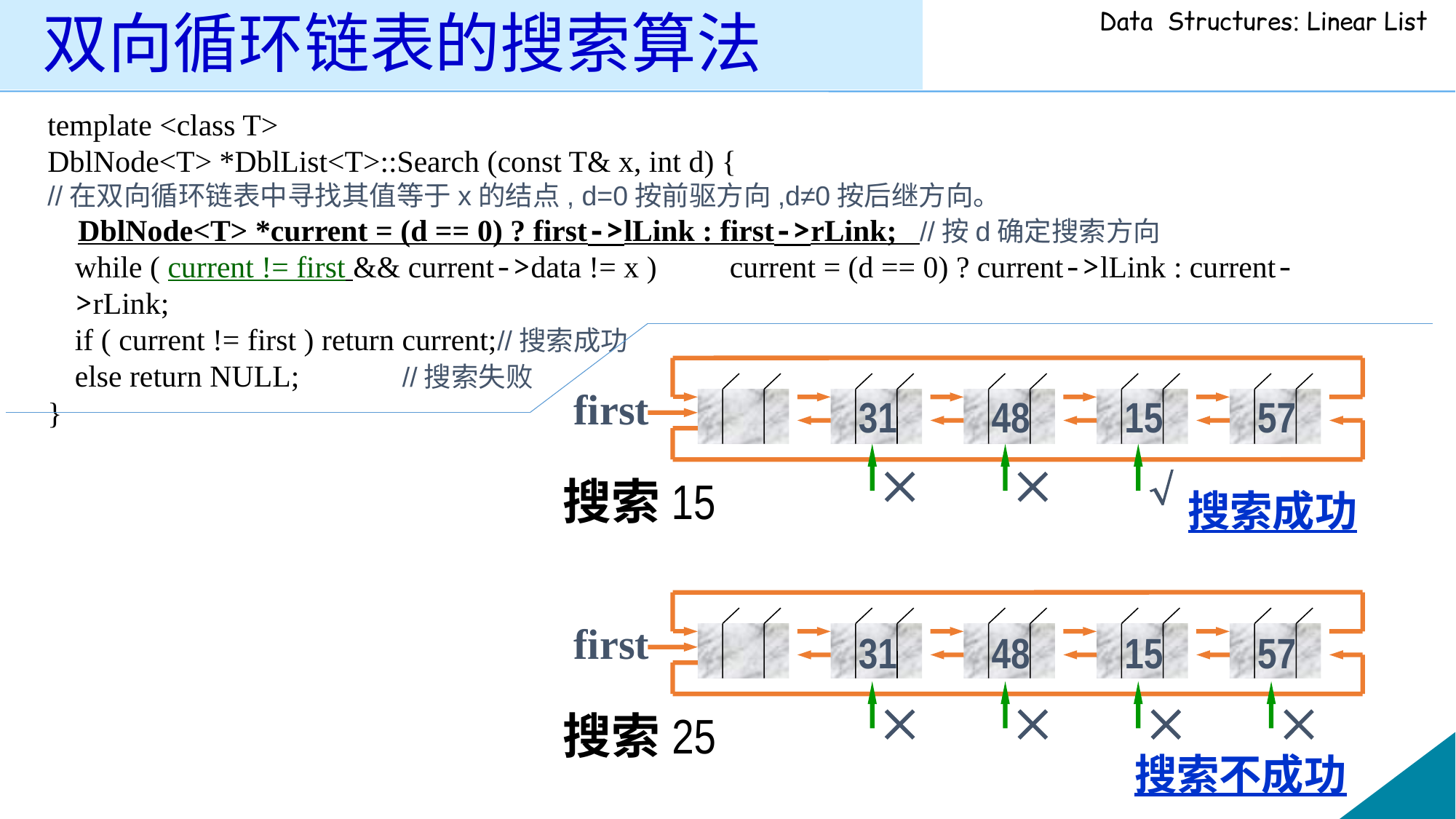

# 双向循环链表的搜索算法
template <class T>
DblNode<T> *DblList<T>::Search (const T& x, int d) {
//在双向循环链表中寻找其值等于x的结点, d=0按前驱方向,d≠0按后继方向。
    DblNode<T> *current = (d == 0) ? first->lLink : first->rLink;   //按d确定搜索方向
	while ( current != first && current->data != x )	current = (d == 0) ? current->lLink : current->rLink;
	if ( current != first ) return current;//搜索成功
	else return NULL;	//搜索失败
}

first

31

48

15

57

×
×

√
搜索15
搜索成功

first

31
48
15
57

×
×
×
×

搜索25
搜索不成功